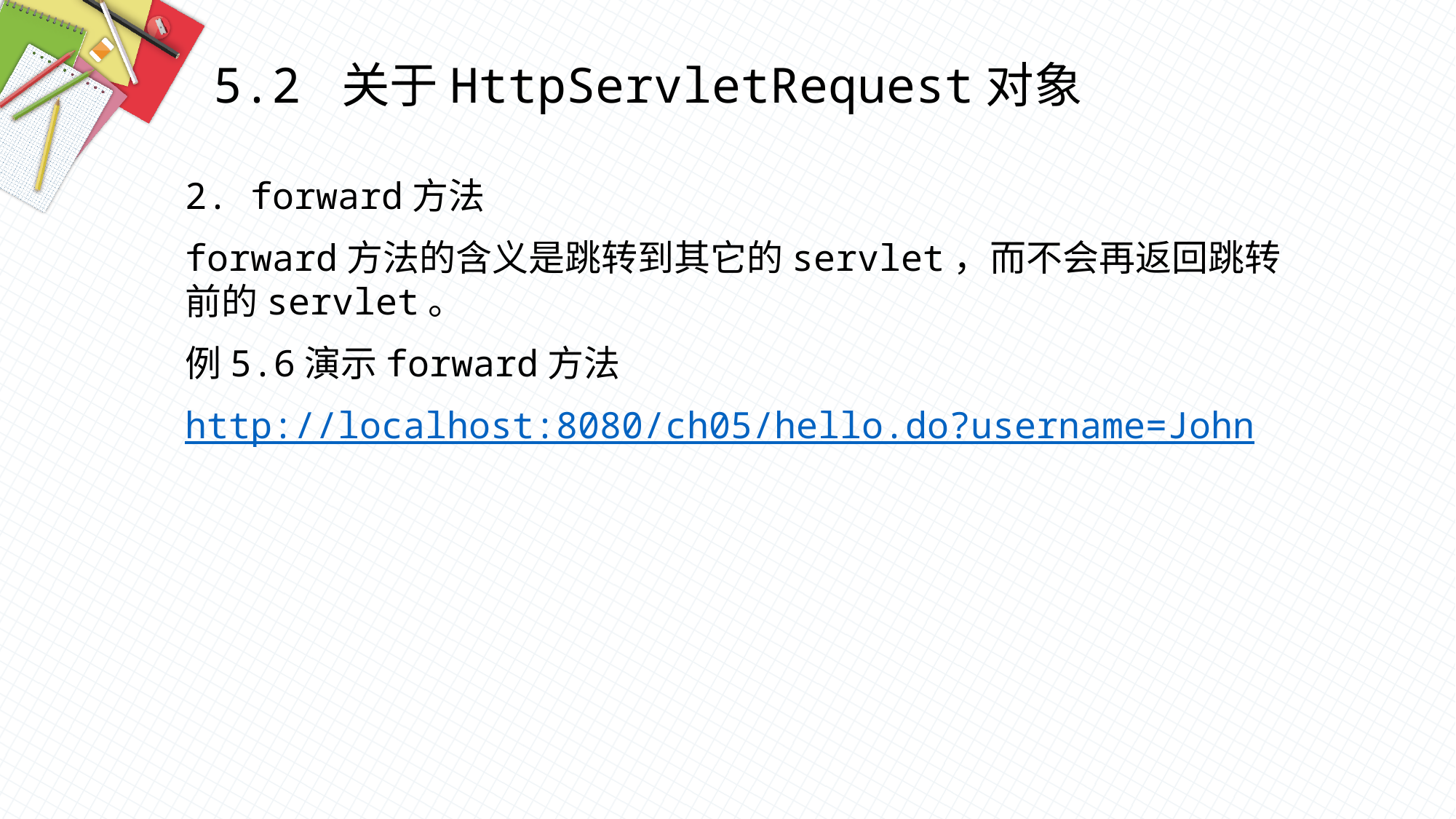

5.2 关于HttpServletRequest对象
2. forward方法
forward方法的含义是跳转到其它的servlet，而不会再返回跳转前的servlet。
例5.6演示forward方法
http://localhost:8080/ch05/hello.do?username=John